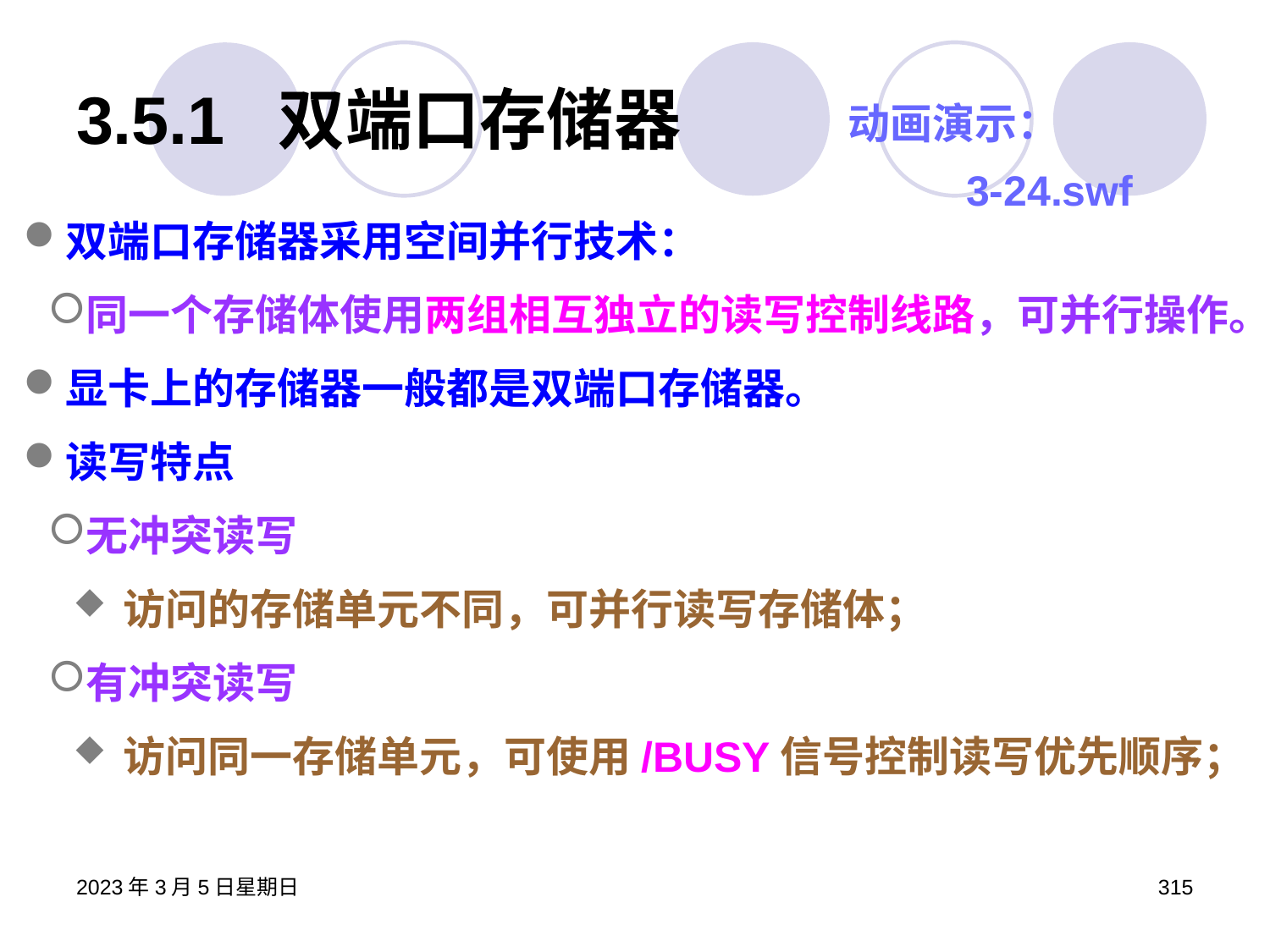

# 3.5.1  双端口存储器
动画演示：
          3-24.swf
双端口存储器采用空间并行技术：
同一个存储体使用两组相互独立的读写控制线路，可并行操作。
显卡上的存储器一般都是双端口存储器。
读写特点
无冲突读写
访问的存储单元不同，可并行读写存储体；
有冲突读写
访问同一存储单元，可使用/BUSY信号控制读写优先顺序；

2023年3月5日星期日
315